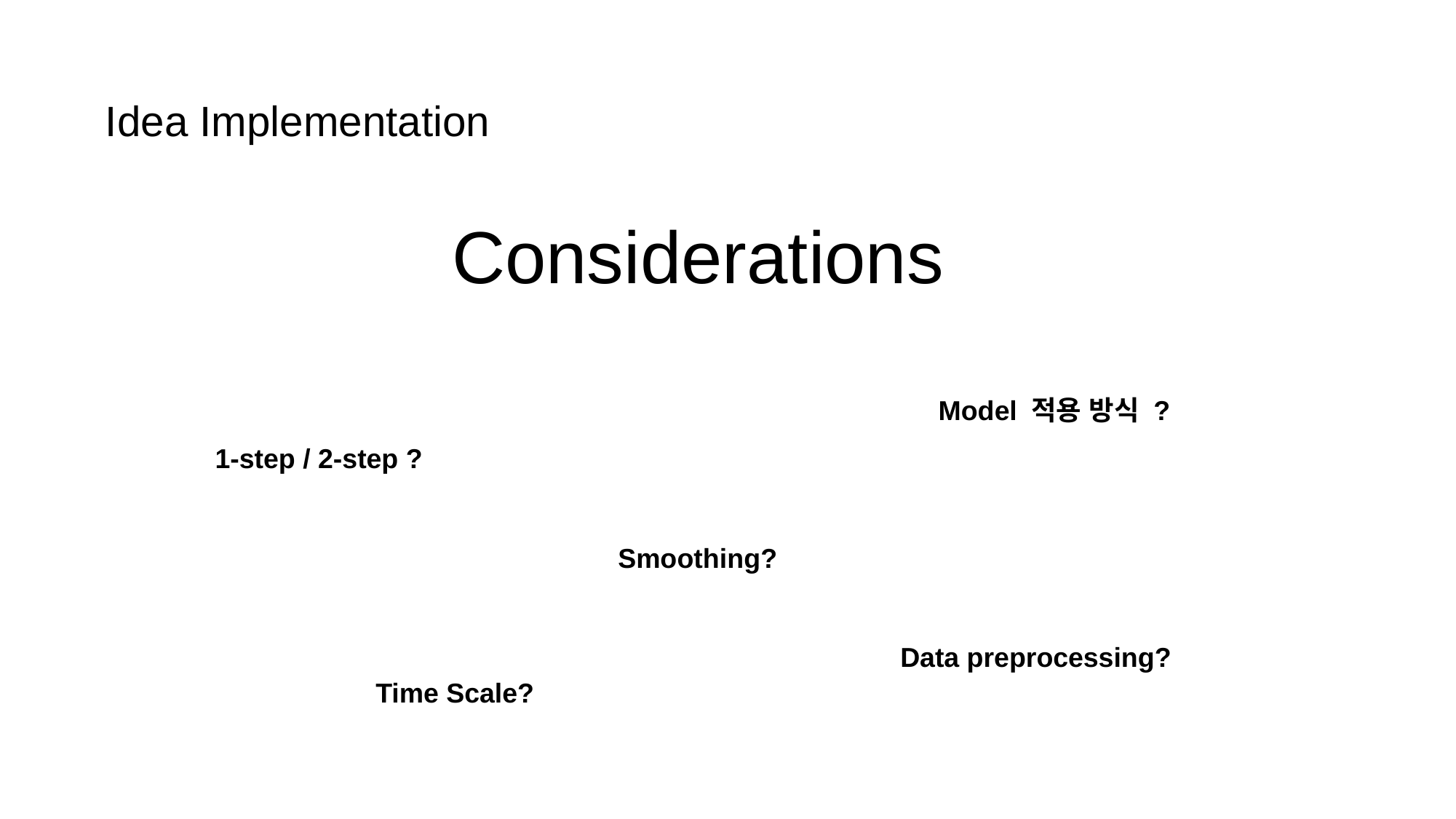

# Idea Implementation
Considerations
Model 적용 방식 ?
1-step / 2-step ?
Smoothing?
Data preprocessing?
Time Scale?